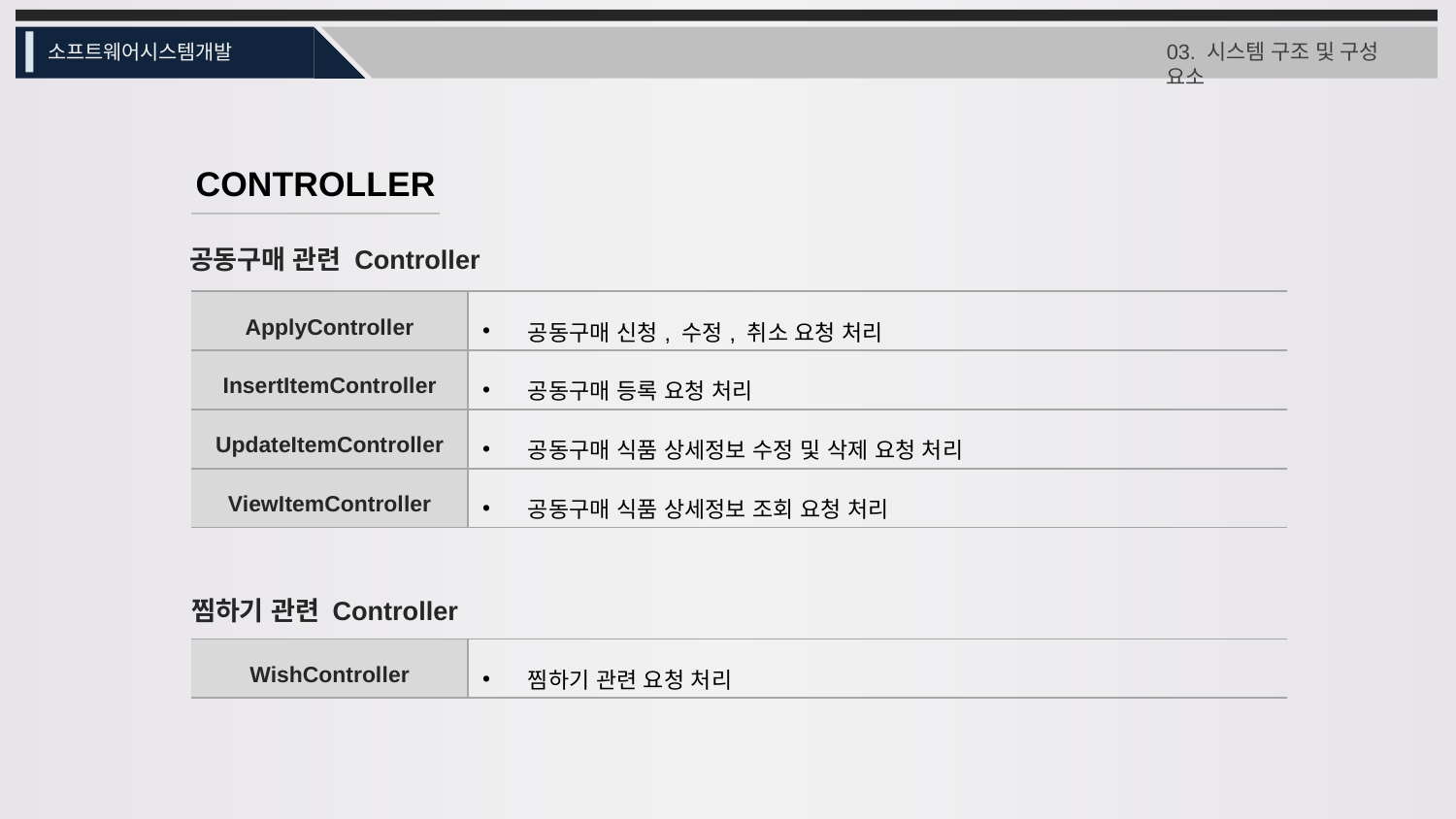

03. 시스템 구조 및 구성 요소
소프트웨어시스템개발
CONTROLLER
공동구매 관련 Controller
| ApplyController | 공동구매 신청, 수정, 취소 요청 처리 |
| --- | --- |
| InsertItemController | 공동구매 등록 요청 처리 |
| UpdateItemController | 공동구매 식품 상세정보 수정 및 삭제 요청 처리 |
| ViewItemController | 공동구매 식품 상세정보 조회 요청 처리 |
찜하기 관련 Controller
| WishController | 찜하기 관련 요청 처리 |
| --- | --- |